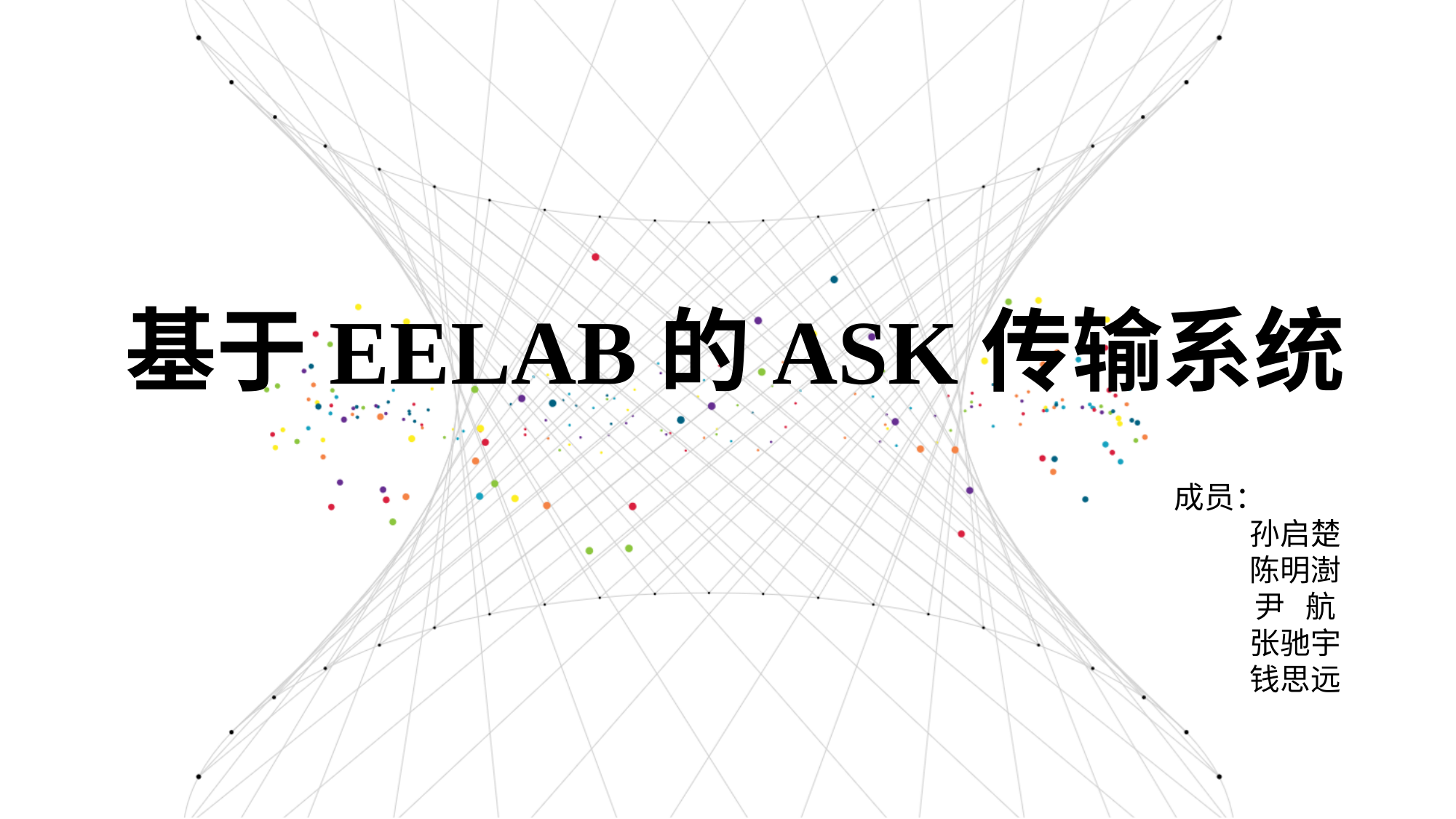

基于EELAB的ASK传输系统
成员：
孙启楚
陈明澍
尹   航
张驰宇
钱思远